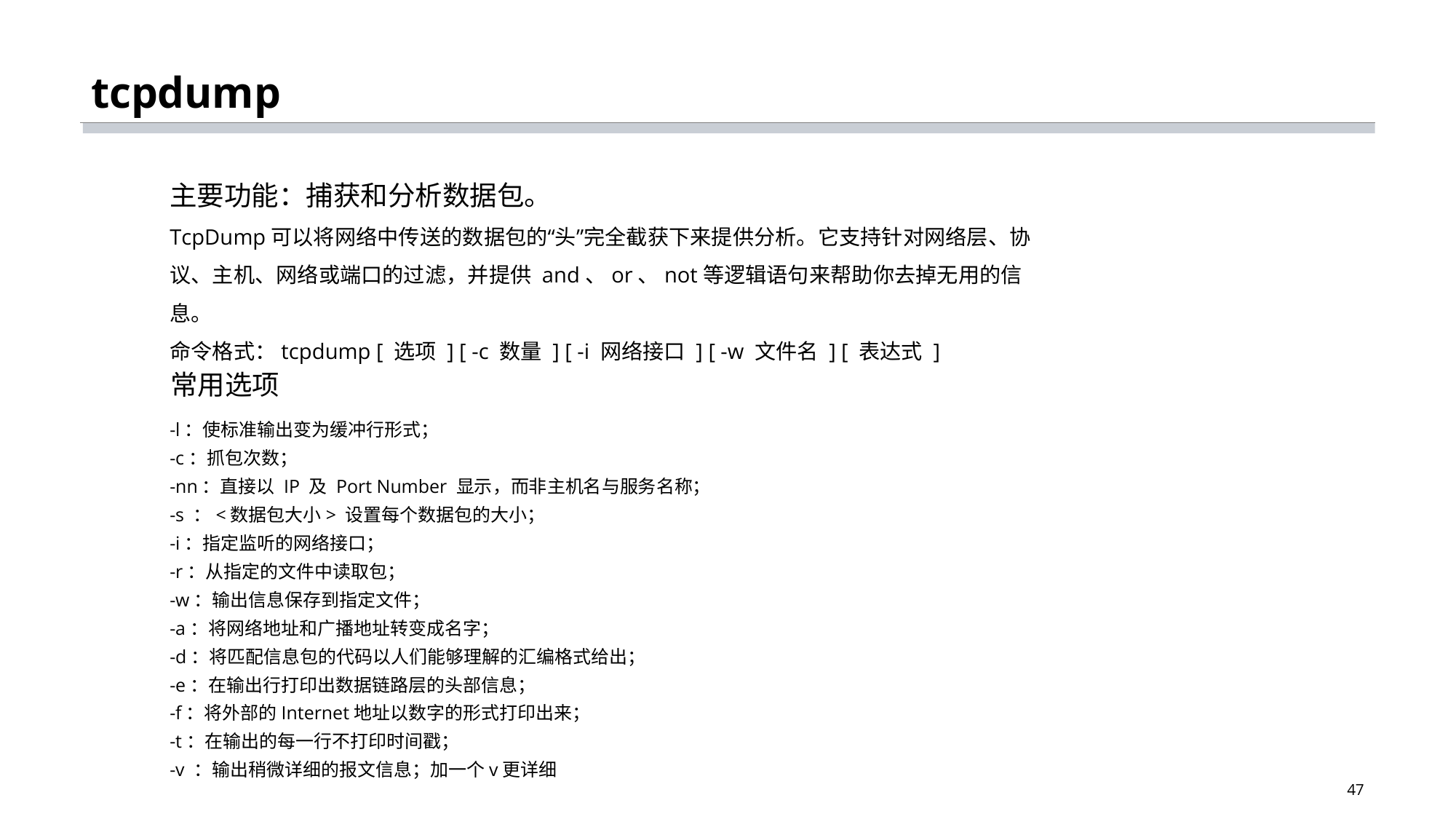

# tcpdump
主要功能：捕获和分析数据包。
TcpDump可以将网络中传送的数据包的“头”完全截获下来提供分析。它支持针对网络层、协议、主机、网络或端口的过滤，并提供 and、or、not等逻辑语句来帮助你去掉无用的信息。
命令格式：tcpdump [ 选项 ] [ -c 数量 ] [ -i 网络接口 ] [ -w 文件名 ] [ 表达式 ]
常用选项
-l：使标准输出变为缓冲行形式；
-c：抓包次数；
-nn：直接以 IP 及 Port Number 显示，而非主机名与服务名称；
-s ：<数据包大小> 设置每个数据包的大小；
-i：指定监听的网络接口；
-r：从指定的文件中读取包；
-w：输出信息保存到指定文件；
-a：将网络地址和广播地址转变成名字；
-d：将匹配信息包的代码以人们能够理解的汇编格式给出；
-e：在输出行打印出数据链路层的头部信息；
-f：将外部的Internet地址以数字的形式打印出来；
-t：在输出的每一行不打印时间戳；
-v ：输出稍微详细的报文信息；加一个v更详细
47